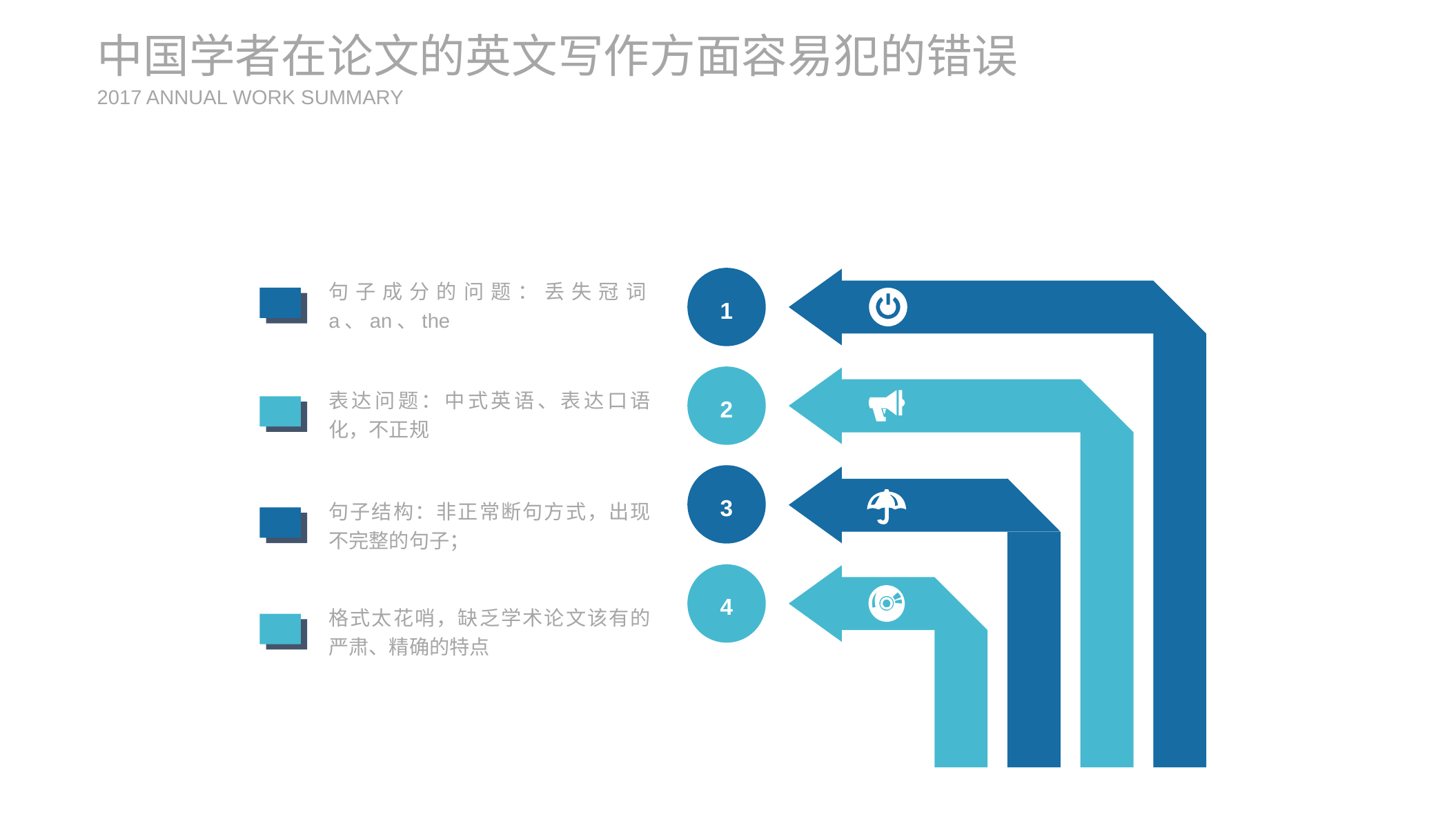

中国学者在论文的英文写作方面容易犯的错误
2017 ANNUAL WORK SUMMARY

1

句子成分的问题：丢失冠词a、an、the

2

表达问题：中式英语、表达口语化，不正规

3

句子结构：非正常断句方式，出现不完整的句子；

4

格式太花哨，缺乏学术论文该有的严肃、精确的特点